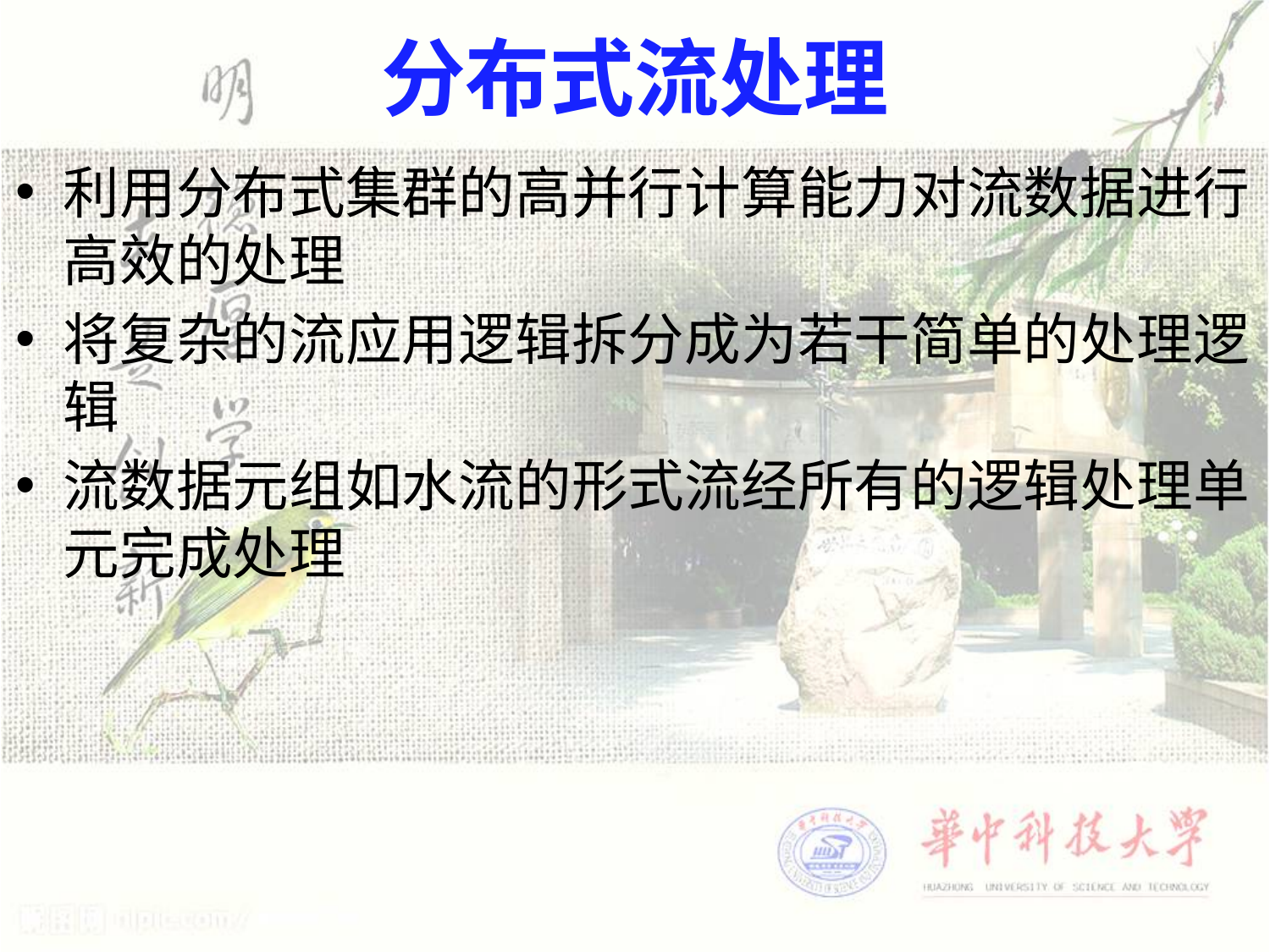

# 分布式流处理

利用分布式集群的高并行计算能力对流数据进行高效的处理
将复杂的流应用逻辑拆分成为若干简单的处理逻辑
流数据元组如水流的形式流经所有的逻辑处理单元完成处理